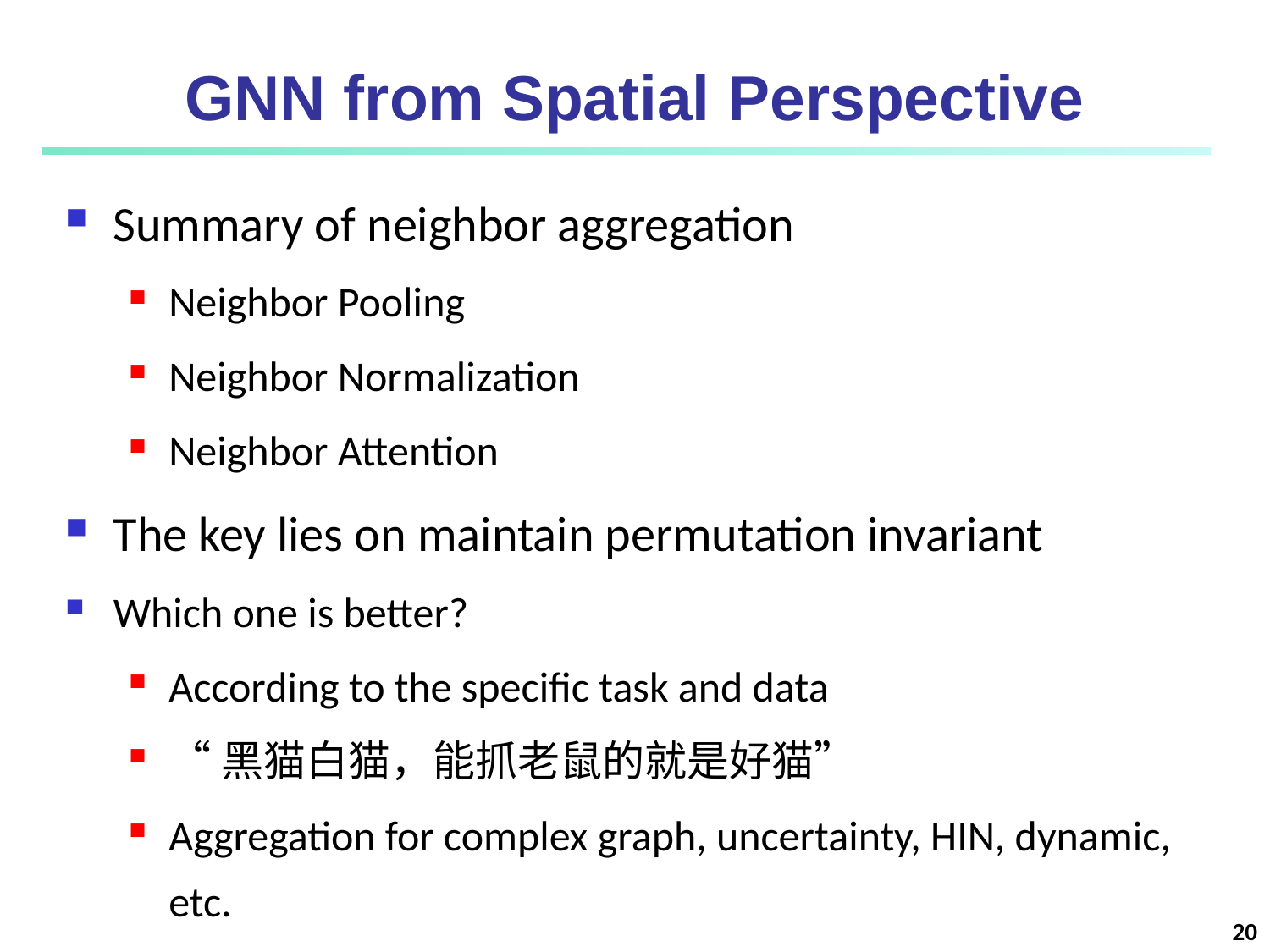

# GNN from Spatial Perspective
Summary of neighbor aggregation
Neighbor Pooling
Neighbor Normalization
Neighbor Attention
The key lies on maintain permutation invariant
Which one is better?
According to the specific task and data
“黑猫白猫，能抓老鼠的就是好猫”
Aggregation for complex graph, uncertainty, HIN, dynamic, etc.

20